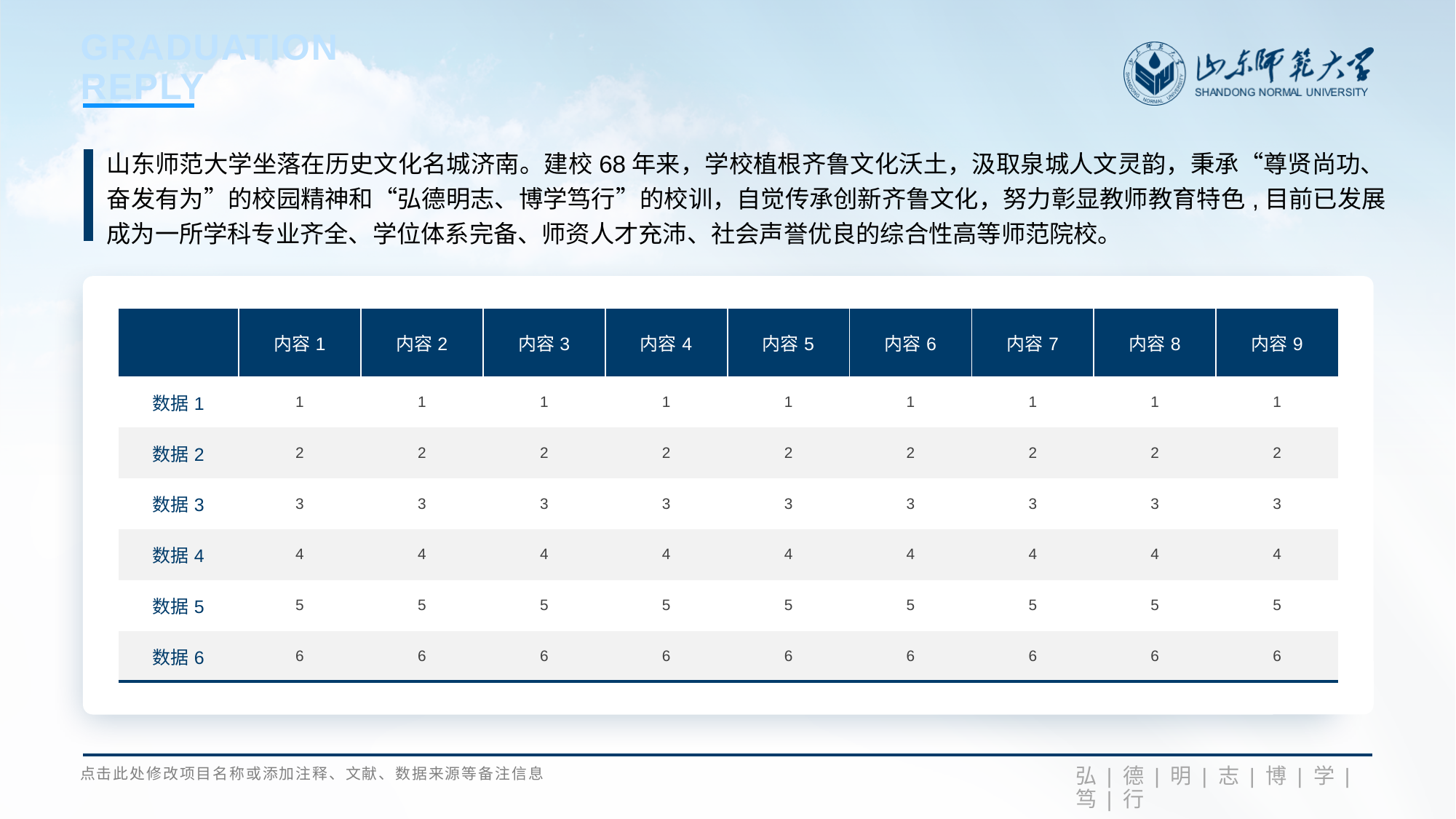

山东师范大学坐落在历史文化名城济南。建校68年来，学校植根齐鲁文化沃土，汲取泉城人文灵韵，秉承“尊贤尚功、奋发有为”的校园精神和“弘德明志、博学笃行”的校训，自觉传承创新齐鲁文化，努力彰显教师教育特色,目前已发展成为一所学科专业齐全、学位体系完备、师资人才充沛、社会声誉优良的综合性高等师范院校。

|  | 内容1 | 内容2 | 内容3 | 内容4 | 内容5 | 内容6 | 内容7 | 内容8 | 内容9 |
| --- | --- | --- | --- | --- | --- | --- | --- | --- | --- |
| 数据1 | 1 | 1 | 1 | 1 | 1 | 1 | 1 | 1 | 1 |
| 数据2 | 2 | 2 | 2 | 2 | 2 | 2 | 2 | 2 | 2 |
| 数据3 | 3 | 3 | 3 | 3 | 3 | 3 | 3 | 3 | 3 |
| 数据4 | 4 | 4 | 4 | 4 | 4 | 4 | 4 | 4 | 4 |
| 数据5 | 5 | 5 | 5 | 5 | 5 | 5 | 5 | 5 | 5 |
| 数据6 | 6 | 6 | 6 | 6 | 6 | 6 | 6 | 6 | 6 |
弘德明志 博学笃行